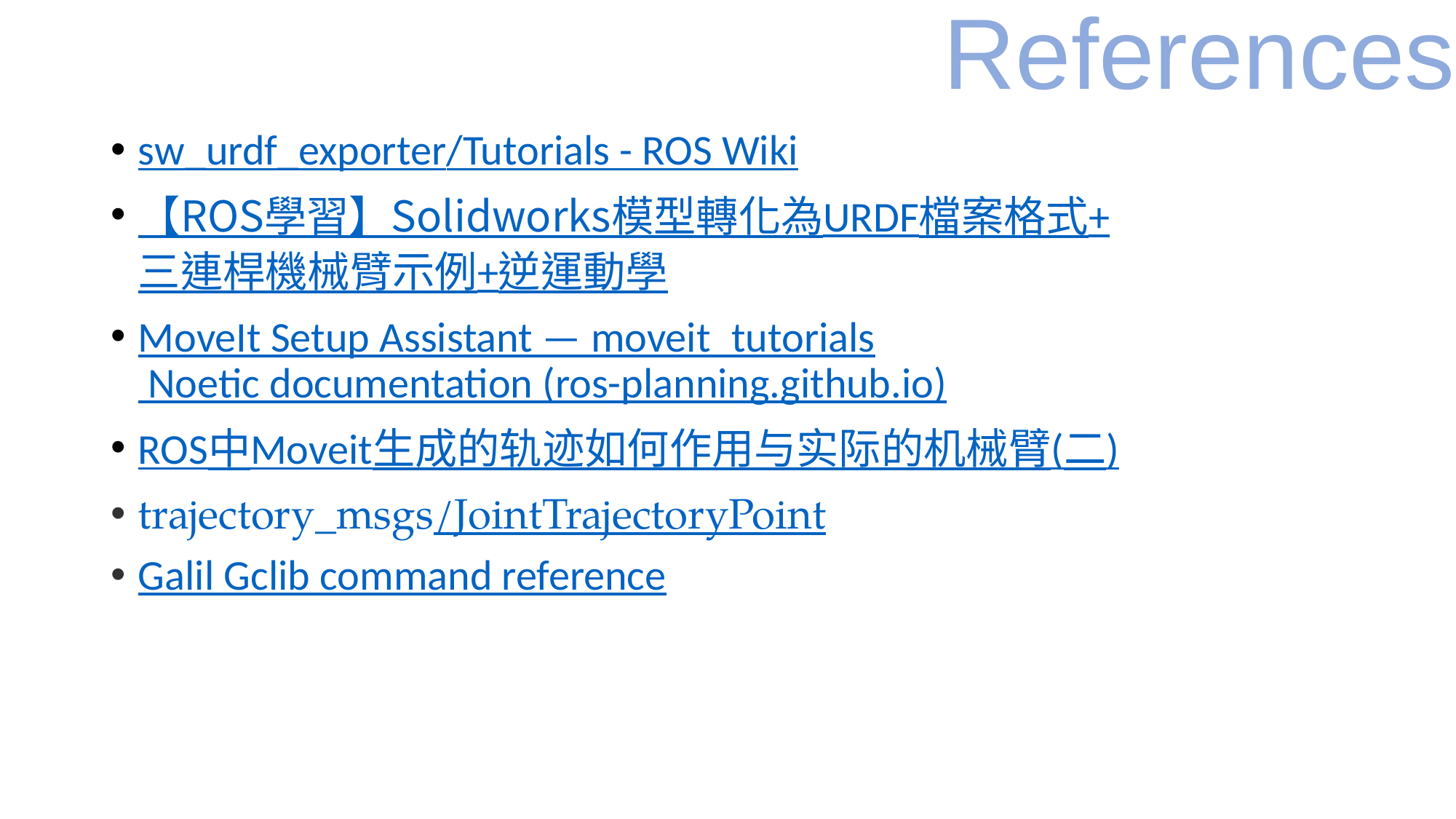

References
sw_urdf_exporter/Tutorials - ROS Wiki
【ROS學習】Solidworks模型轉化為URDF檔案格式+三連桿機械臂示例+逆運動學
MoveIt Setup Assistant — moveit_tutorials Noetic documentation (ros-planning.github.io)
ROS中Moveit生成的轨迹如何作用与实际的机械臂(二)
trajectory_msgs/JointTrajectoryPoint
Galil Gclib command reference